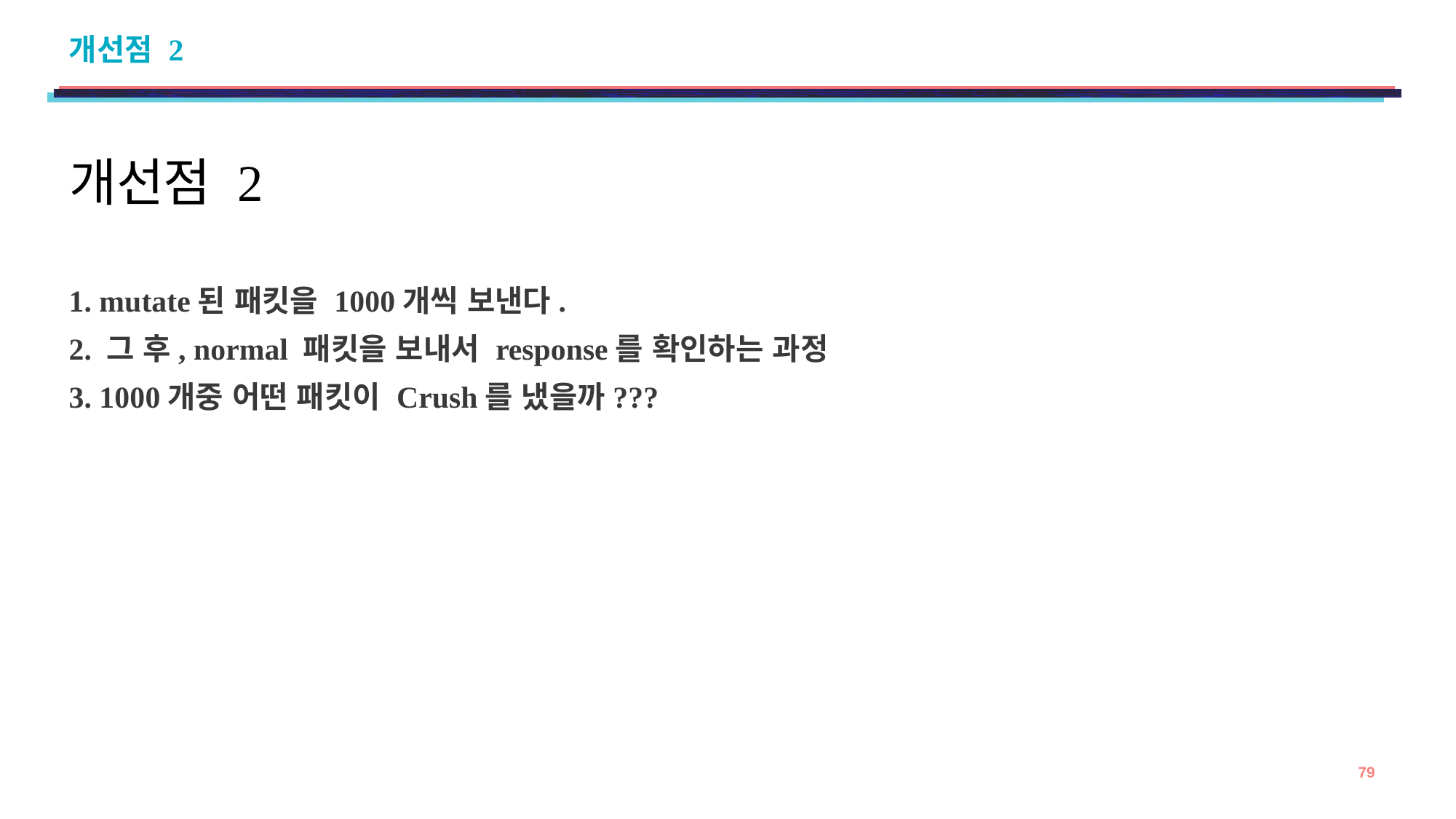

# 개선점 2
개선점 2
1. mutate된 패킷을 1000개씩 보낸다.
2. 그 후, normal 패킷을 보내서 response를 확인하는 과정
3. 1000개중 어떤 패킷이 Crush를 냈을까???